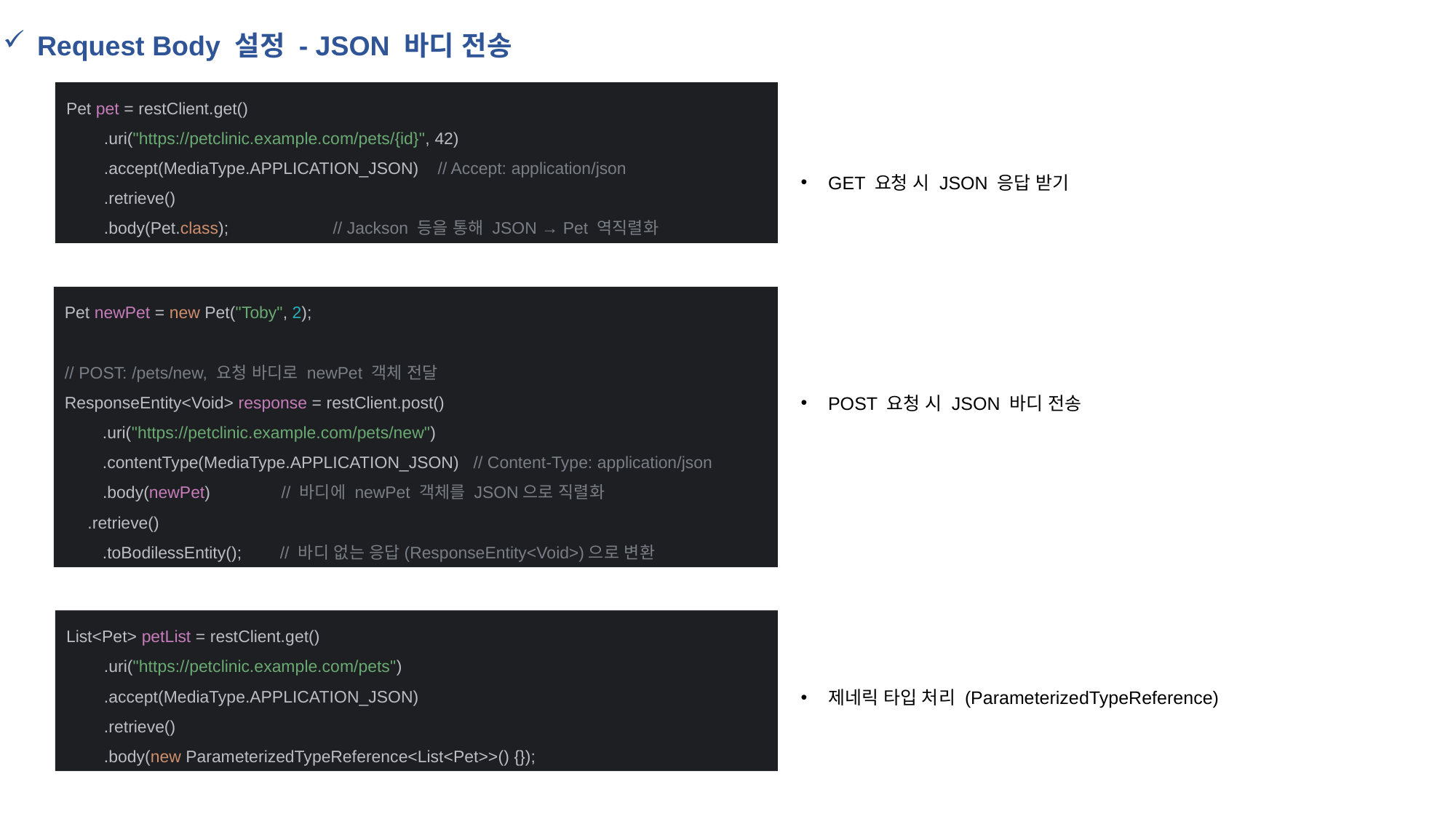

Request Body 설정 - JSON 바디 전송
Pet pet = restClient.get()
        .uri("https://petclinic.example.com/pets/{id}", 42)
        .accept(MediaType.APPLICATION_JSON)    // Accept: application/json
        .retrieve()
        .body(Pet.class);                      // Jackson 등을 통해 JSON → Pet 역직렬화
GET 요청 시 JSON 응답 받기
Pet newPet = new Pet("Toby", 2);
// POST: /pets/new, 요청 바디로 newPet 객체 전달
ResponseEntity<Void> response = restClient.post()
        .uri("https://petclinic.example.com/pets/new")
        .contentType(MediaType.APPLICATION_JSON)   // Content-Type: application/json
        .body(newPet)               // 바디에 newPet 객체를 JSON으로 직렬화
    .retrieve()
        .toBodilessEntity();        // 바디 없는 응답(ResponseEntity<Void>)으로 변환
POST 요청 시 JSON 바디 전송
List<Pet> petList = restClient.get()
        .uri("https://petclinic.example.com/pets")
        .accept(MediaType.APPLICATION_JSON)
        .retrieve()
        .body(new ParameterizedTypeReference<List<Pet>>() {});
제네릭 타입 처리 (ParameterizedTypeReference)